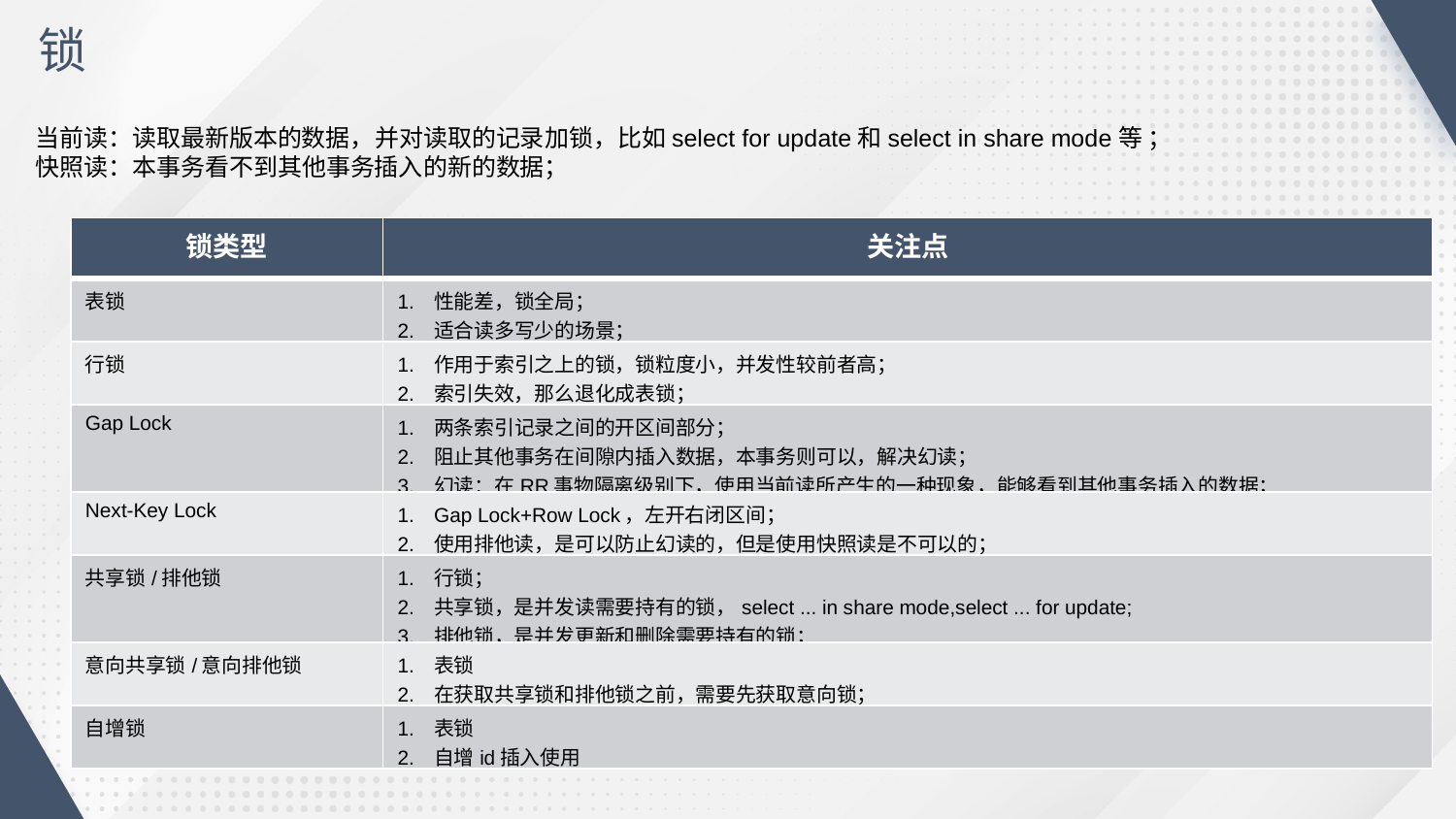

锁
当前读：读取最新版本的数据，并对读取的记录加锁，比如select for update和select in share mode等 ；
快照读：本事务看不到其他事务插入的新的数据；
| 锁类型 | 关注点 |
| --- | --- |
| 表锁 | 性能差，锁全局； 适合读多写少的场景； |
| 行锁 | 作用于索引之上的锁，锁粒度小，并发性较前者高； 索引失效，那么退化成表锁； |
| Gap Lock | 两条索引记录之间的开区间部分； 阻止其他事务在间隙内插入数据，本事务则可以，解决幻读； 幻读：在RR事物隔离级别下，使用当前读所产生的一种现象，能够看到其他事务插入的数据； |
| Next-Key Lock | Gap Lock+Row Lock，左开右闭区间； 使用排他读，是可以防止幻读的，但是使用快照读是不可以的； |
| 共享锁/排他锁 | 行锁； 共享锁，是并发读需要持有的锁，select ... in share mode,select ... for update; 排他锁，是并发更新和删除需要持有的锁； |
| 意向共享锁/意向排他锁 | 表锁 在获取共享锁和排他锁之前，需要先获取意向锁； |
| 自增锁 | 表锁 自增id插入使用 |